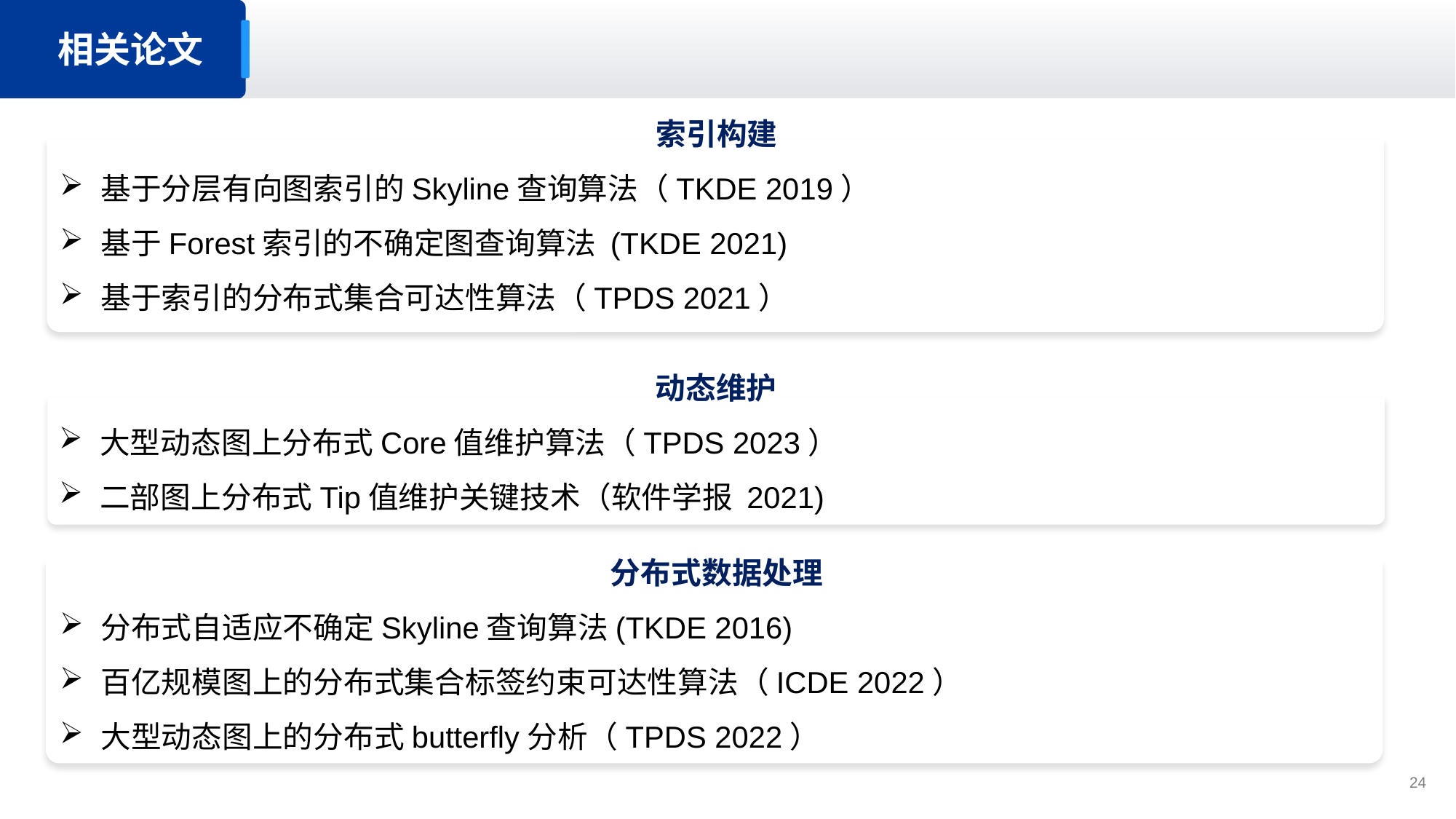

相关论文
索引构建
基于分层有向图索引的Skyline查询算法（TKDE 2019）
基于Forest索引的不确定图查询算法 (TKDE 2021)
基于索引的分布式集合可达性算法（TPDS 2021）

动态维护
大型动态图上分布式Core值维护算法（TPDS 2023）
二部图上分布式Tip值维护关键技术（软件学报 2021)

分布式数据处理
分布式自适应不确定Skyline查询算法(TKDE 2016)
百亿规模图上的分布式集合标签约束可达性算法（ICDE 2022）
大型动态图上的分布式butterfly分析（TPDS 2022）